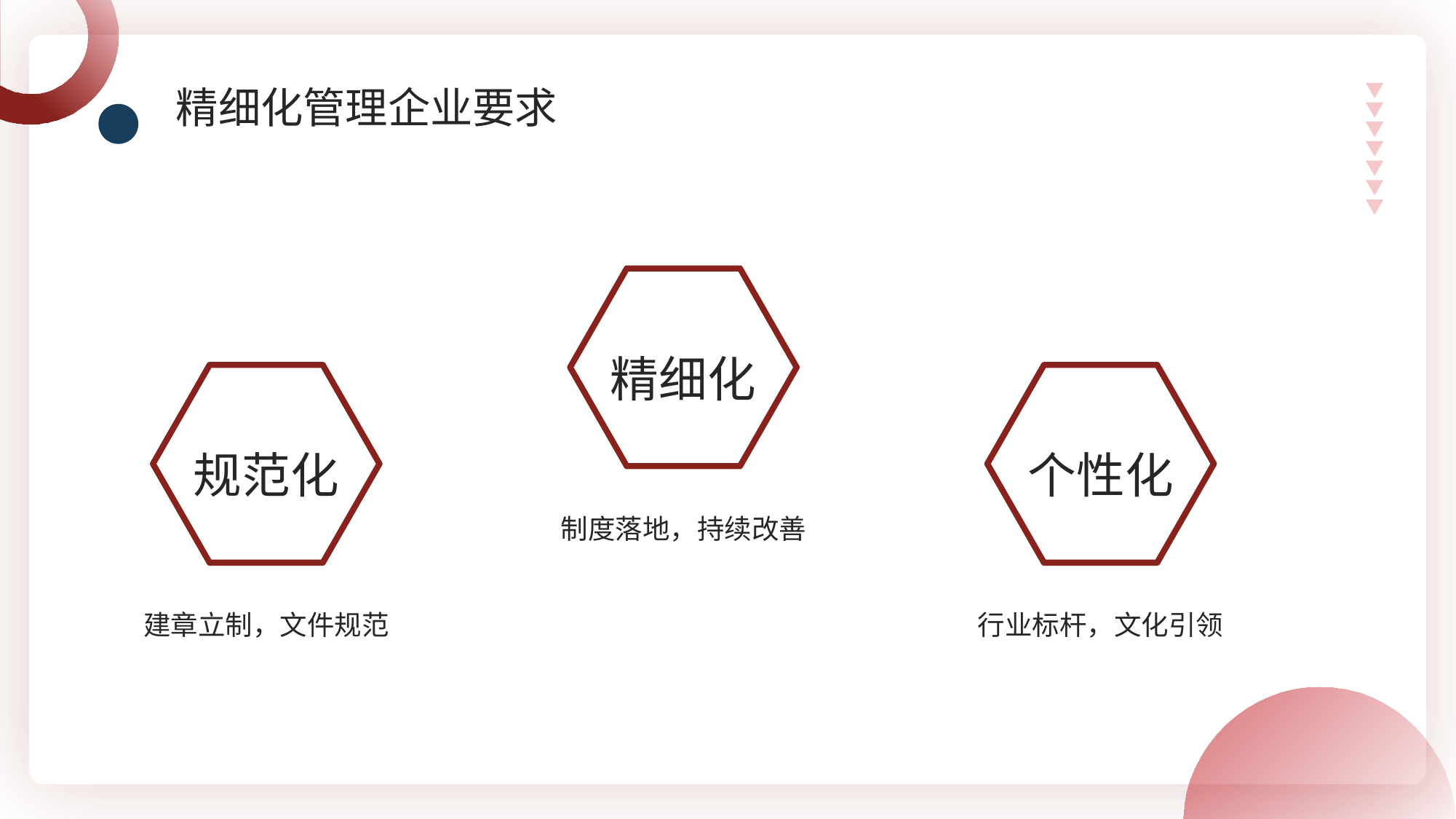

精细化管理企业要求

精细化
制度落地，持续改善

规范化
建章立制，文件规范

个性化
行业标杆，文化引领